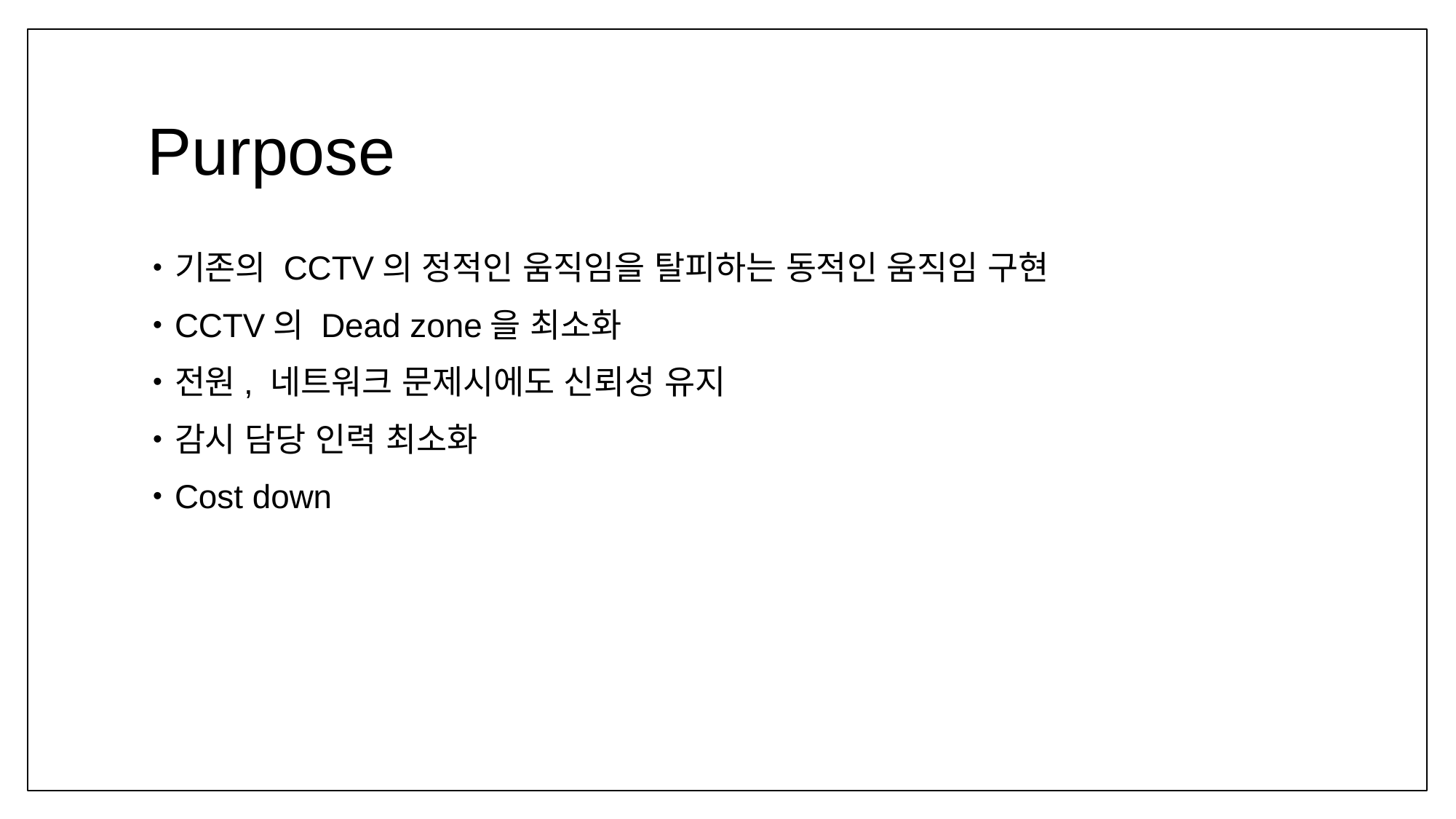

# Purpose
기존의 CCTV의 정적인 움직임을 탈피하는 동적인 움직임 구현
CCTV의 Dead zone을 최소화
전원, 네트워크 문제시에도 신뢰성 유지
감시 담당 인력 최소화
Cost down